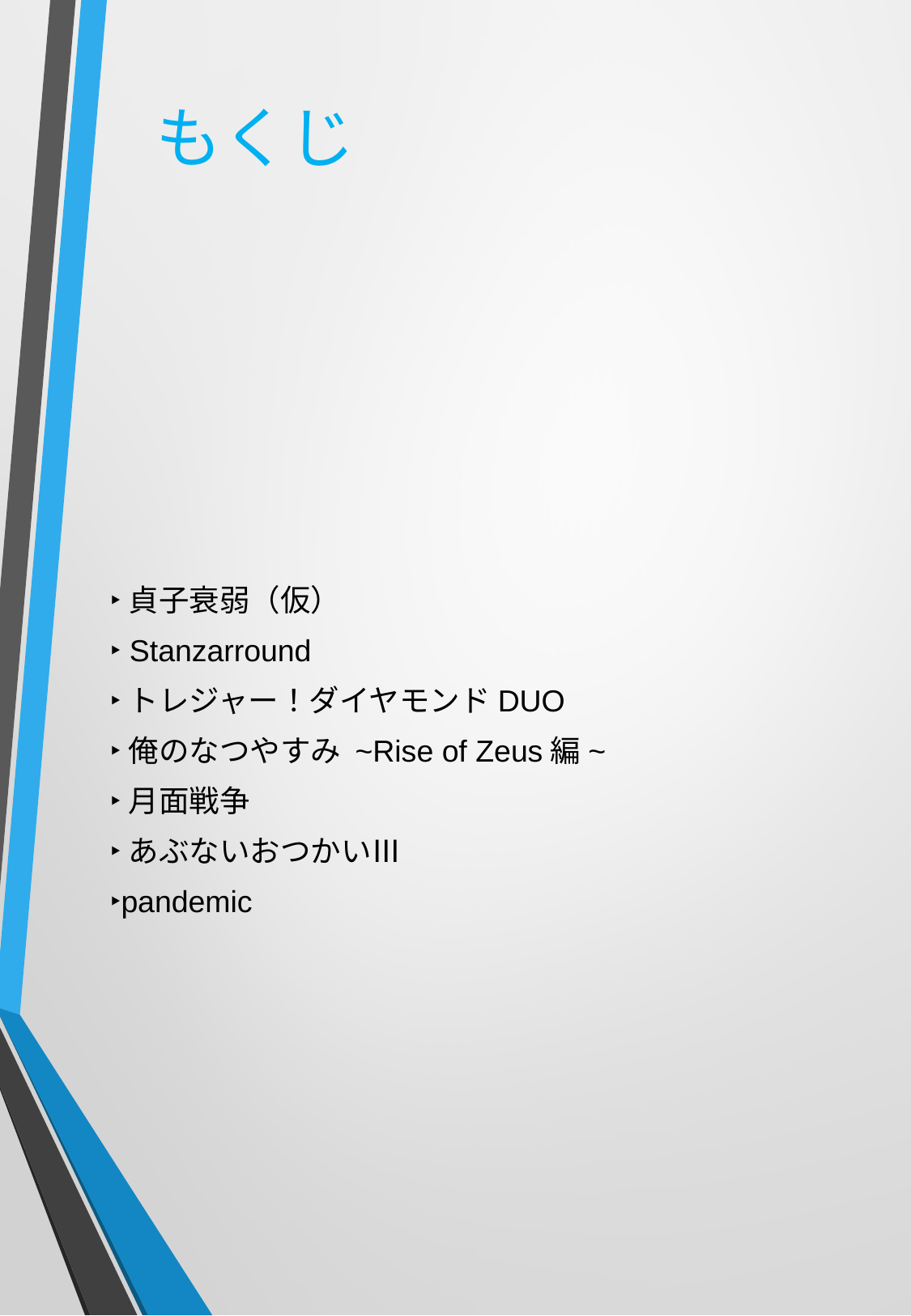

# もくじ
‣貞子衰弱（仮）
‣ Stanzarround
‣トレジャー！ダイヤモンドDUO
‣俺のなつやすみ ~Rise of Zeus編~
‣月面戦争
‣あぶないおつかいⅢ
‣pandemic